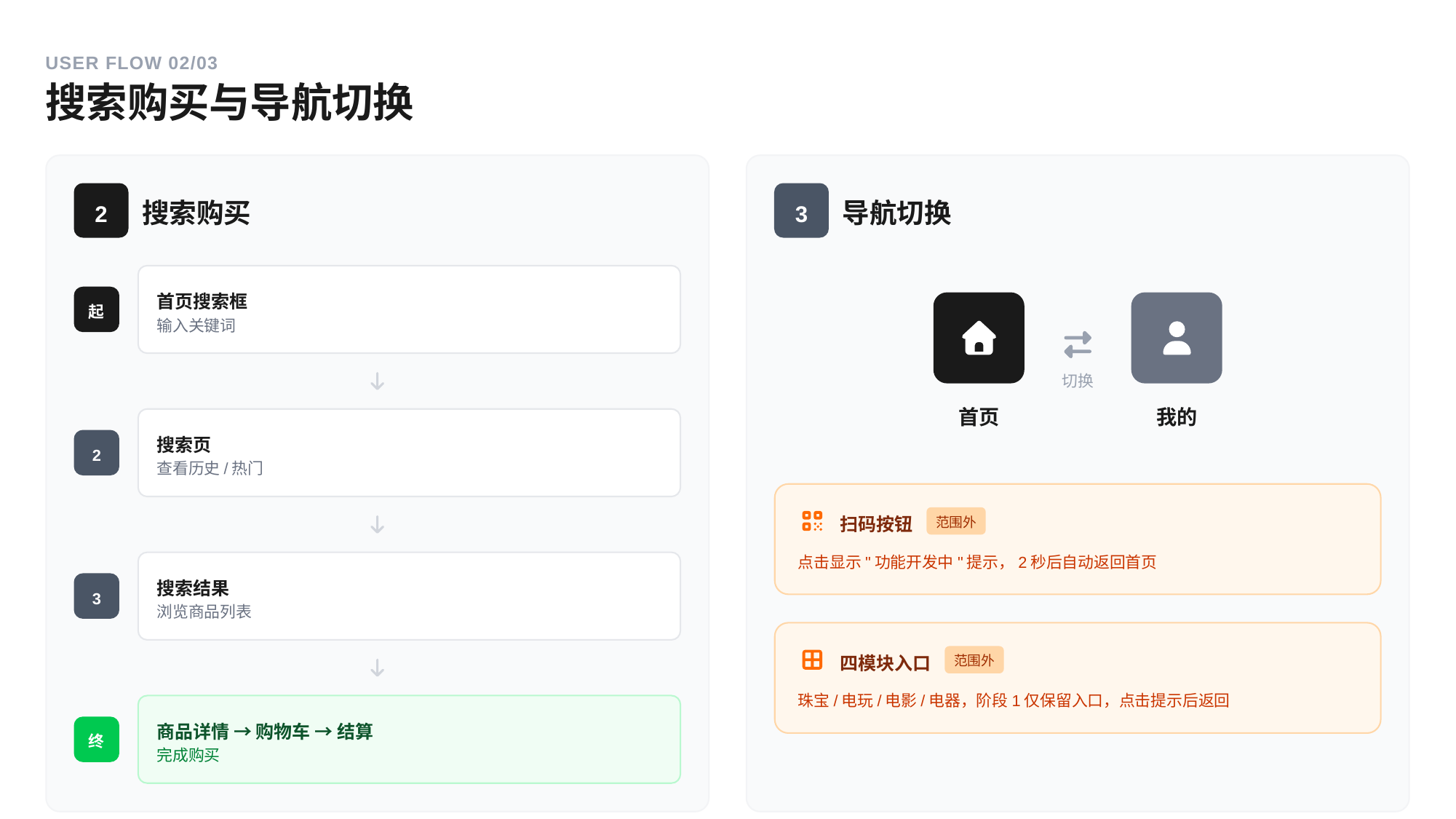

USER FLOW 02/03
搜索购买与导航切换

2

3

搜索购买
导航切换

首页搜索框
起

输入关键词

切换

首页
我的

搜索页
2

查看历史/热门

扫码按钮

范围外

点击显示"功能开发中"提示，2秒后自动返回首页

搜索结果
3

浏览商品列表

四模块入口

范围外

珠宝/电玩/电影/电器，阶段1仅保留入口，点击提示后返回

商品详情 → 购物车 → 结算
终

完成购买